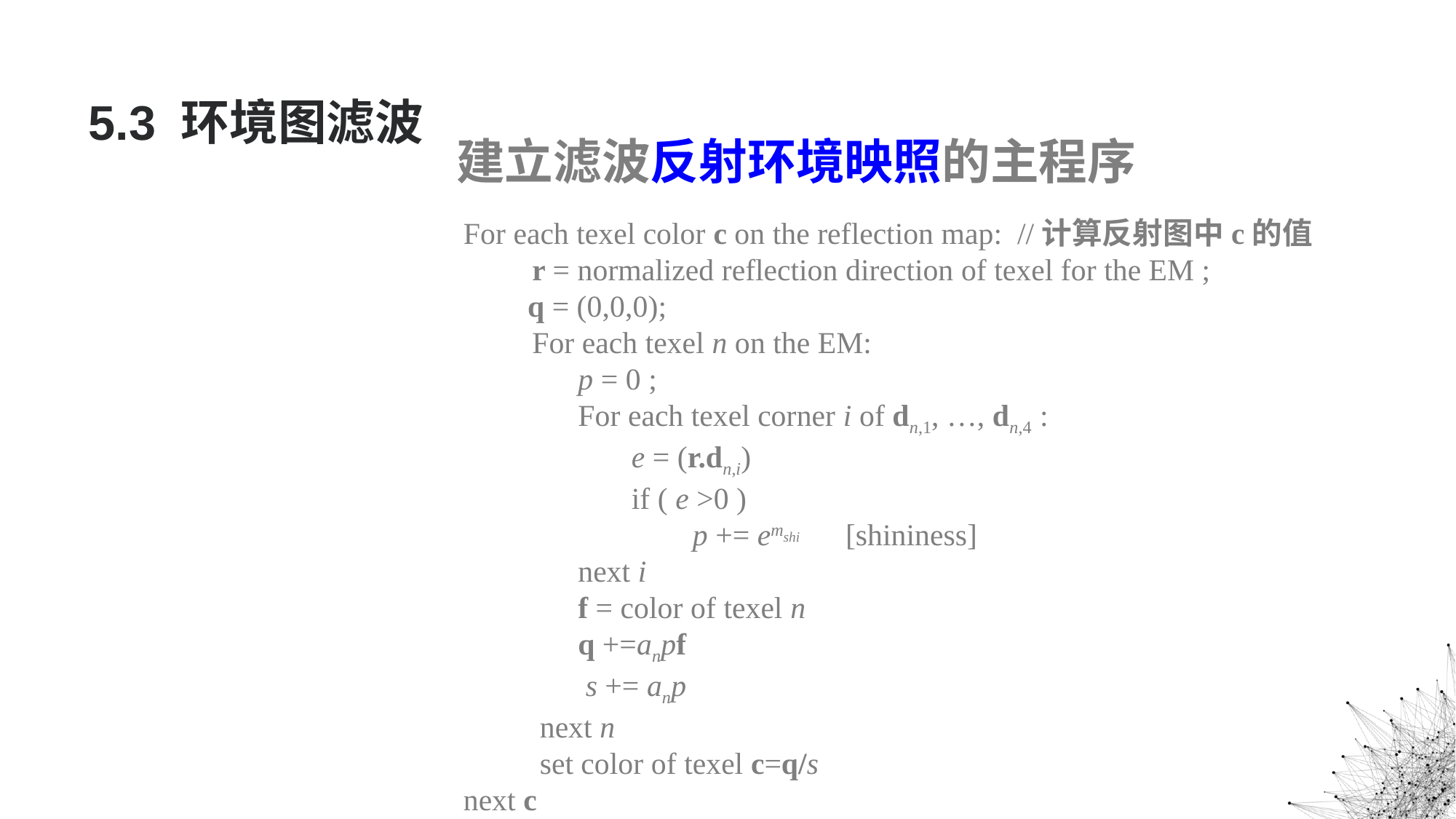

5.3 环境图滤波
# 建立滤波反射环境映照的主程序
For each texel color c on the reflection map:  //计算反射图中c的值
         r = normalized reflection direction of texel for the EM ;
         q = (0,0,0);
         For each texel n on the EM:
               p = 0 ;
               For each texel corner i of dn,1, …, dn,4 :
                      e = (r.dn,i)
                      if ( e >0 )
                              p += emshi      [shininess]
               next i
               f = color of texel n
               q +=anpf
                s += anp
          next n
          set color of texel c=q/s
next c